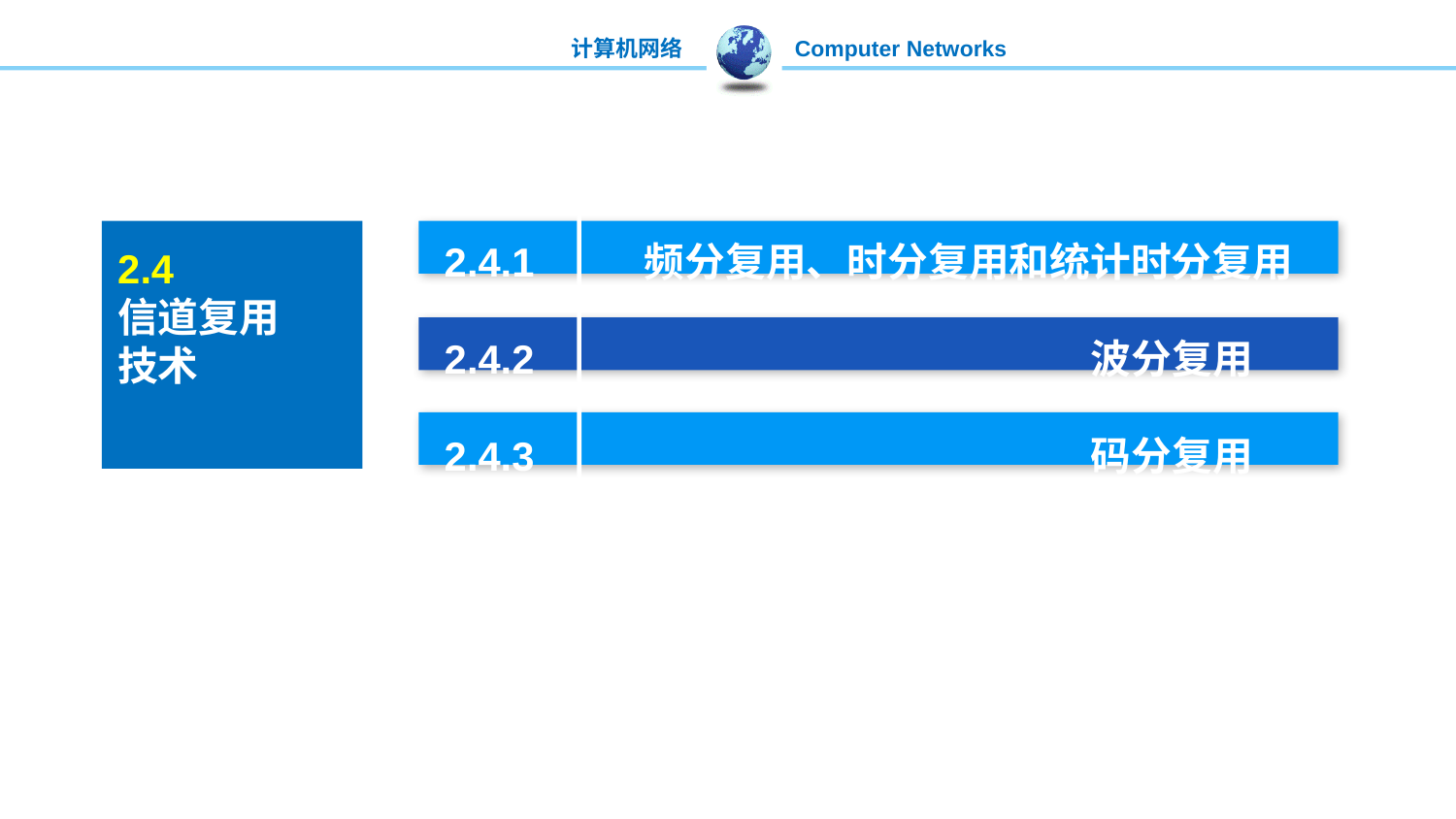

2.4.1         频分复用、时分复用和统计时分复用
2.4.2                                                 波分复用
2.4.3                                                 码分复用

2.4
信道复用
技术